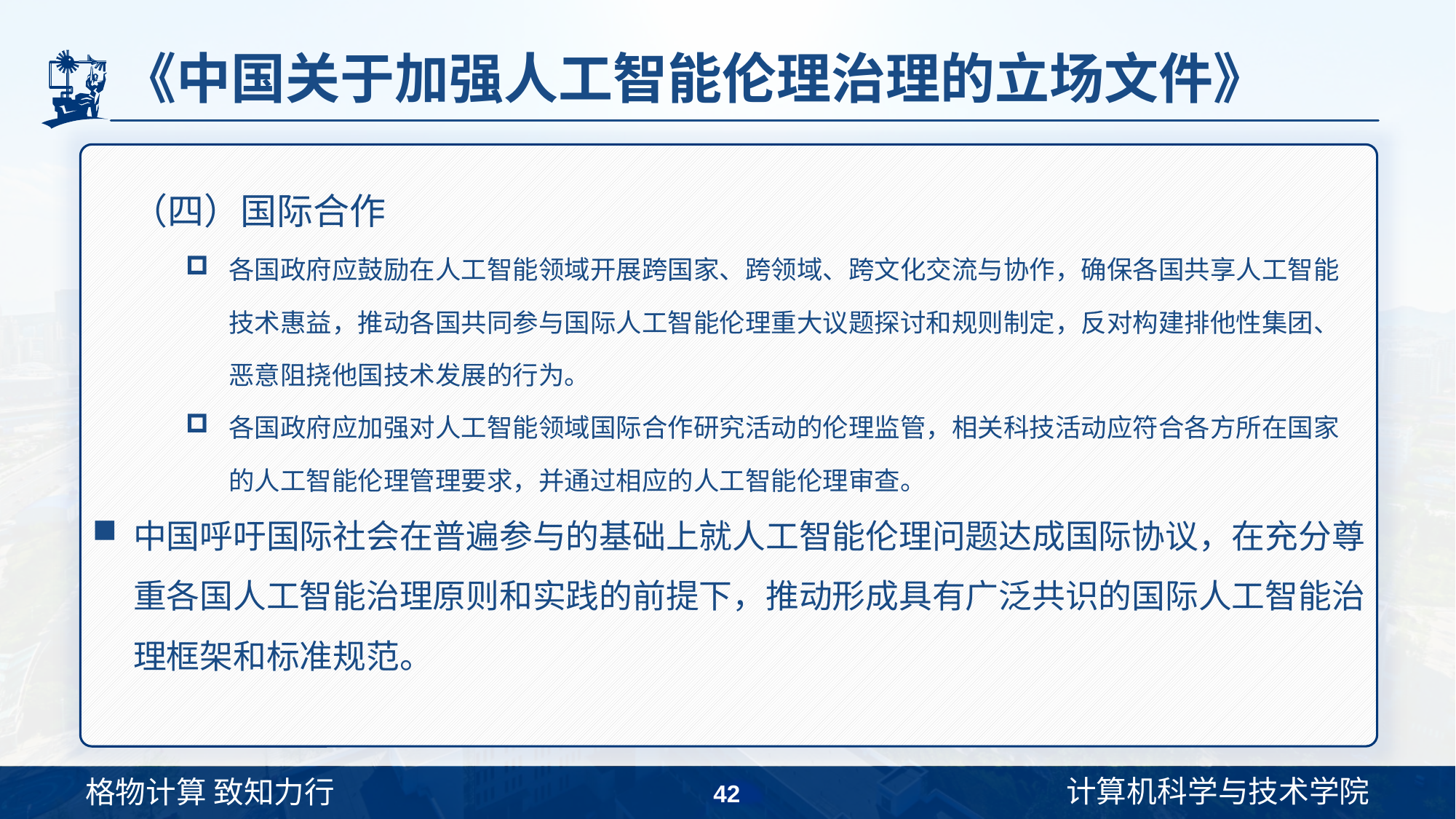

# 《中国关于加强人工智能伦理治理的立场文件》
（四）国际合作
各国政府应鼓励在人工智能领域开展跨国家、跨领域、跨文化交流与协作，确保各国共享人工智能技术惠益，推动各国共同参与国际人工智能伦理重大议题探讨和规则制定，反对构建排他性集团、恶意阻挠他国技术发展的行为。
各国政府应加强对人工智能领域国际合作研究活动的伦理监管，相关科技活动应符合各方所在国家的人工智能伦理管理要求，并通过相应的人工智能伦理审查。
中国呼吁国际社会在普遍参与的基础上就人工智能伦理问题达成国际协议，在充分尊重各国人工智能治理原则和实践的前提下，推动形成具有广泛共识的国际人工智能治理框架和标准规范。
42